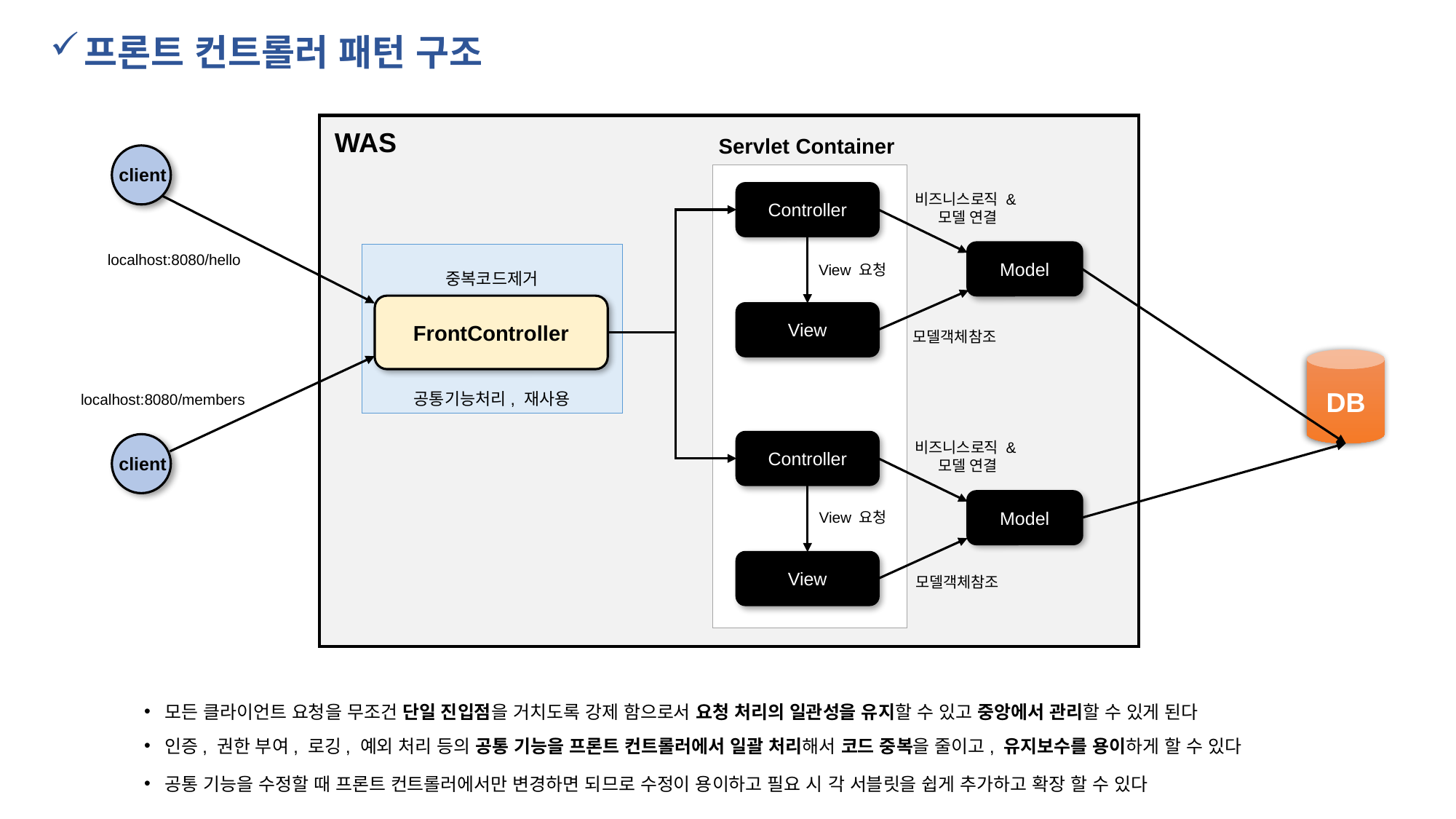

프론트 컨트롤러 패턴 구조

WAS
Servlet Container

client

Controller
비즈니스로직 &
모델 연결
localhost:8080/hello
Model

localhost:8080/hello
중복코드제거

공통기능처리, 재사용
View 요청
FrontController
View
모델객체참조
DB
localhost:8080/members
localhost:8080/members
Controller
비즈니스로직 &
모델 연결

client
Model
View 요청
View
모델객체참조
모든 클라이언트 요청을 무조건 단일 진입점을 거치도록 강제 함으로서 요청 처리의 일관성을 유지할 수 있고 중앙에서 관리할 수 있게 된다
인증, 권한 부여, 로깅, 예외 처리 등의 공통 기능을 프론트 컨트롤러에서 일괄 처리해서 코드 중복을 줄이고, 유지보수를 용이하게 할 수 있다
공통 기능을 수정할 때 프론트 컨트롤러에서만 변경하면 되므로 수정이 용이하고 필요 시 각 서블릿을 쉽게 추가하고 확장 할 수 있다